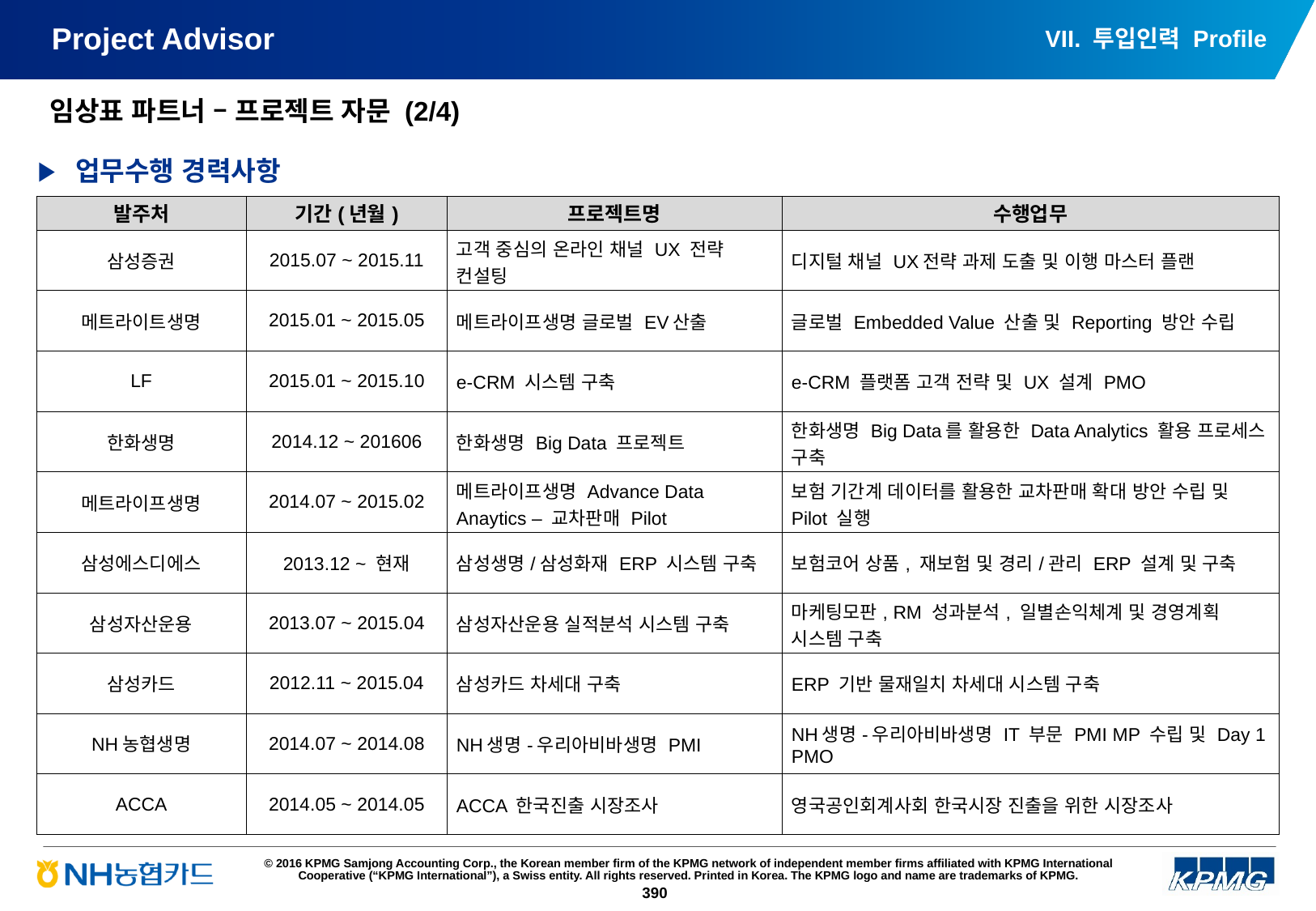

VII. 투입인력 Profile
# Project Advisor
임상표 파트너 – 프로젝트 자문 (2/4)
업무수행 경력사항
| 발주처 | 기간(년월) | 프로젝트명 | 수행업무 |
| --- | --- | --- | --- |
| 삼성증권 | 2015.07 ~ 2015.11 | 고객 중심의 온라인 채널 UX 전략 컨설팅 | 디지털 채널 UX전략 과제 도출 및 이행 마스터 플랜 |
| 메트라이트생명 | 2015.01 ~ 2015.05 | 메트라이프생명 글로벌 EV산출 | 글로벌 Embedded Value 산출 및 Reporting 방안 수립 |
| LF | 2015.01 ~ 2015.10 | e-CRM 시스템 구축 | e-CRM 플랫폼 고객 전략 및 UX 설계 PMO |
| 한화생명 | 2014.12 ~ 201606 | 한화생명 Big Data 프로젝트 | 한화생명 Big Data를 활용한 Data Analytics 활용 프로세스 구축 |
| 메트라이프생명 | 2014.07 ~ 2015.02 | 메트라이프생명 Advance Data Anaytics – 교차판매 Pilot | 보험 기간계 데이터를 활용한 교차판매 확대 방안 수립 및 Pilot 실행 |
| 삼성에스디에스 | 2013.12 ~ 현재 | 삼성생명/삼성화재 ERP 시스템 구축 | 보험코어 상품, 재보험 및 경리/관리 ERP 설계 및 구축 |
| 삼성자산운용 | 2013.07 ~ 2015.04 | 삼성자산운용 실적분석 시스템 구축 | 마케팅모판, RM 성과분석, 일별손익체계 및 경영계획 시스템 구축 |
| 삼성카드 | 2012.11 ~ 2015.04 | 삼성카드 차세대 구축 | ERP 기반 물재일치 차세대 시스템 구축 |
| NH농협생명 | 2014.07 ~ 2014.08 | NH생명-우리아비바생명 PMI | NH생명-우리아비바생명 IT 부문 PMI MP 수립 및 Day 1 PMO |
| ACCA | 2014.05 ~ 2014.05 | ACCA 한국진출 시장조사 | 영국공인회계사회 한국시장 진출을 위한 시장조사 |